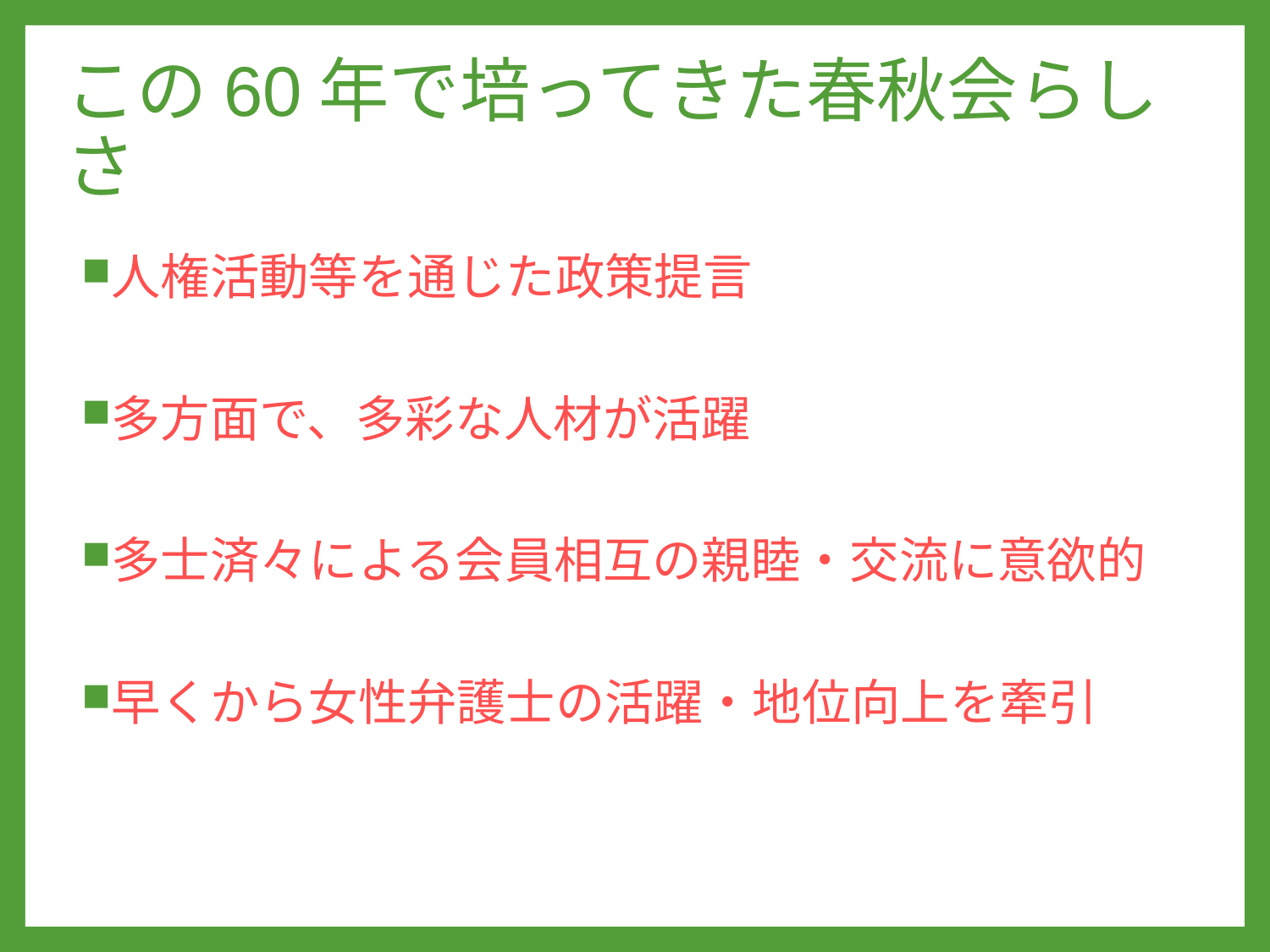

# この60年で培ってきた春秋会らしさ
人権活動等を通じた政策提言

多方面で、多彩な人材が活躍

多士済々による会員相互の親睦・交流に意欲的

早くから女性弁護士の活躍・地位向上を牽引